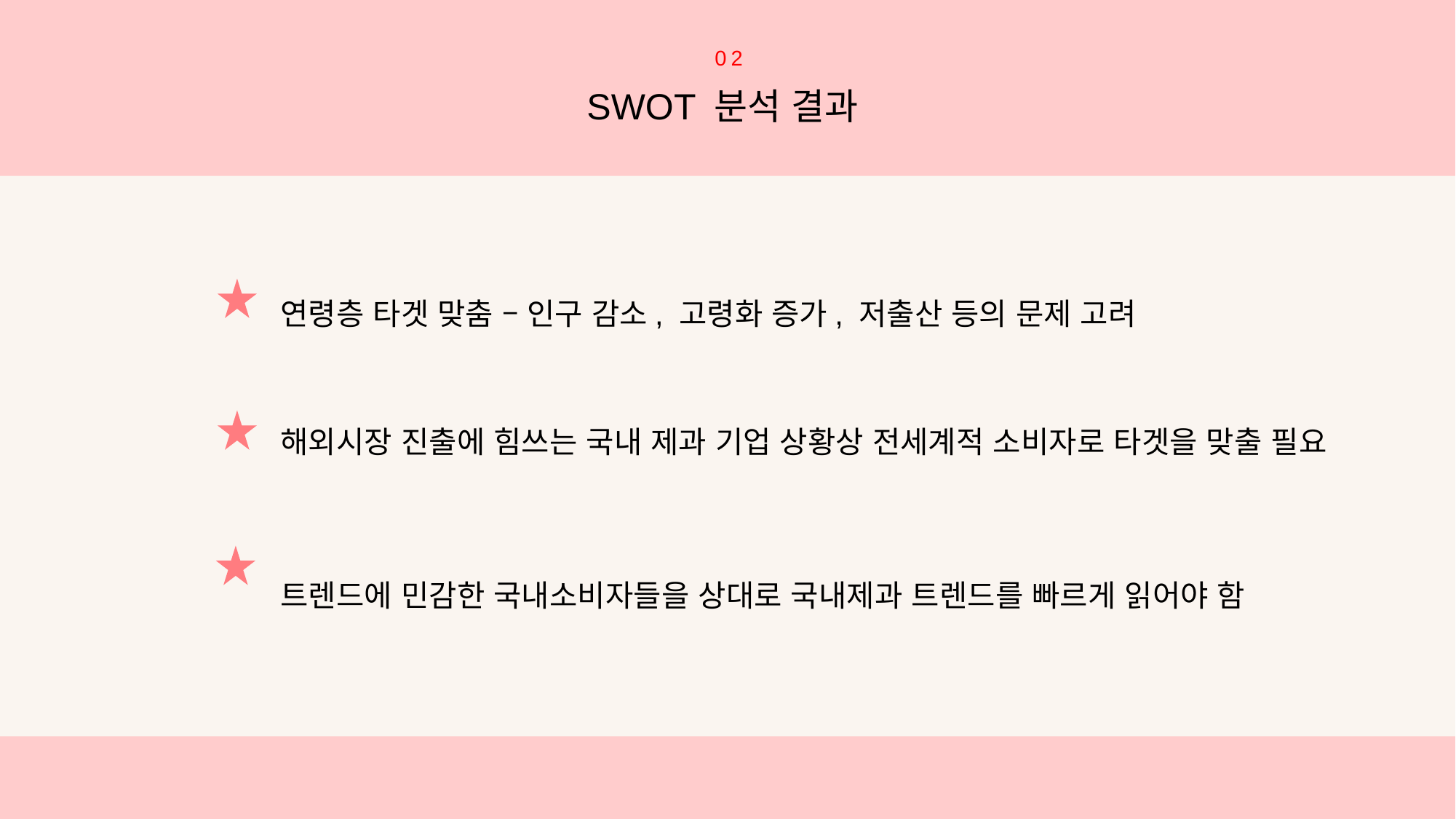

02
SWOT 분석 결과

연령층 타겟 맞춤 – 인구 감소, 고령화 증가, 저출산 등의 문제 고려

해외시장 진출에 힘쓰는 국내 제과 기업 상황상 전세계적 소비자로 타겟을 맞출 필요

트렌드에 민감한 국내소비자들을 상대로 국내제과 트렌드를 빠르게 읽어야 함